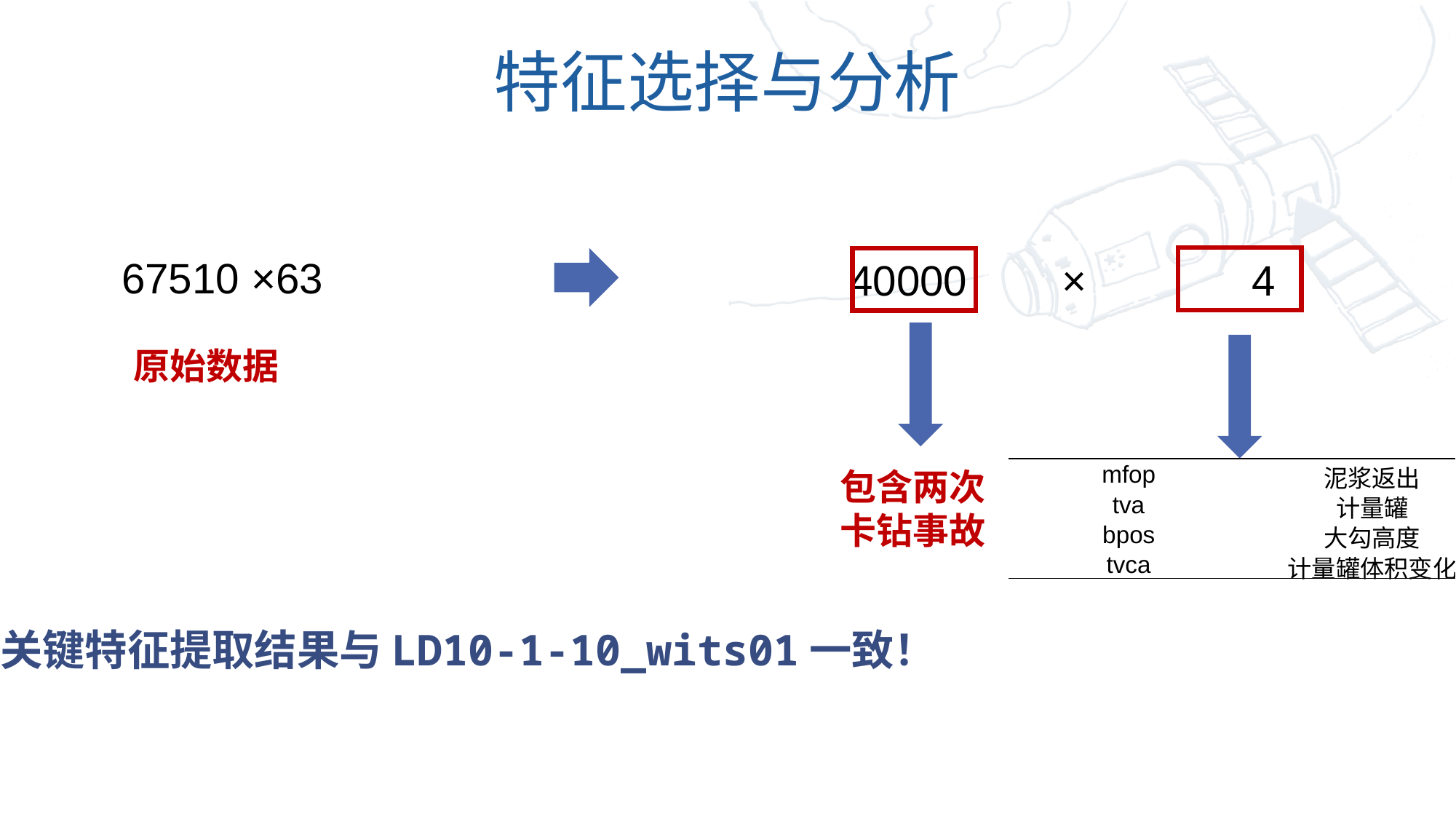

# 特征选择与分析
67510 ×63

40000        ×              4

原始数据

包含两次卡钻事故
| mfop | 泥浆返出 |
| --- | --- |
| tva | 计量罐 |
| bpos | 大勾高度 |
| tvca | 计量罐体积变化 |
关键特征提取结果与LD10-1-10_wits01一致！